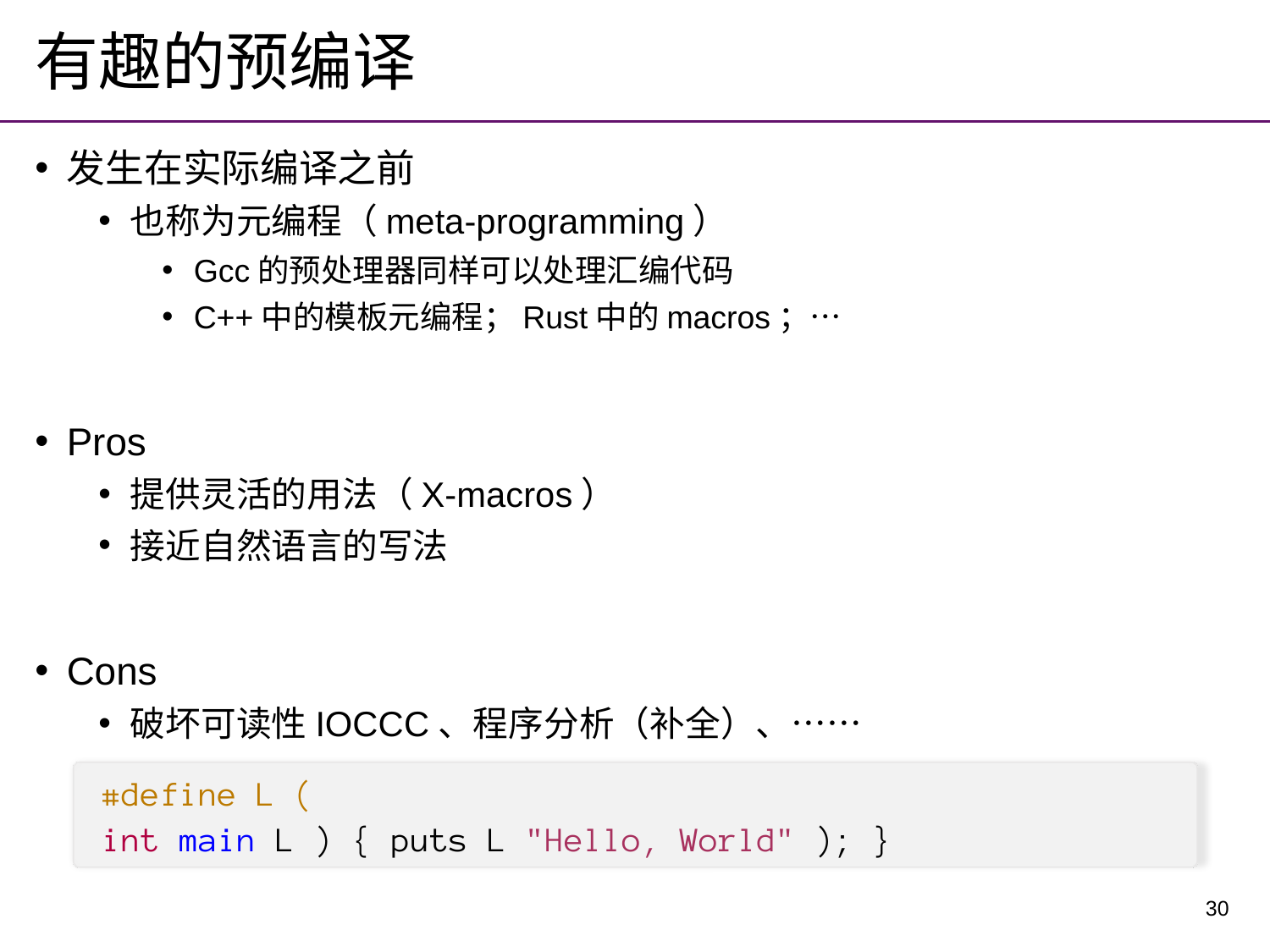

# 有趣的预编译
发生在实际编译之前
也称为元编程（meta-programming）
Gcc的预处理器同样可以处理汇编代码
C++中的模板元编程；Rust中的macros；…

Pros
提供灵活的用法（X-macros）
接近自然语言的写法

Cons
破坏可读性IOCCC、程序分析（补全）、……

#define L (
int main L ) { puts L "Hello, World" ); }
30